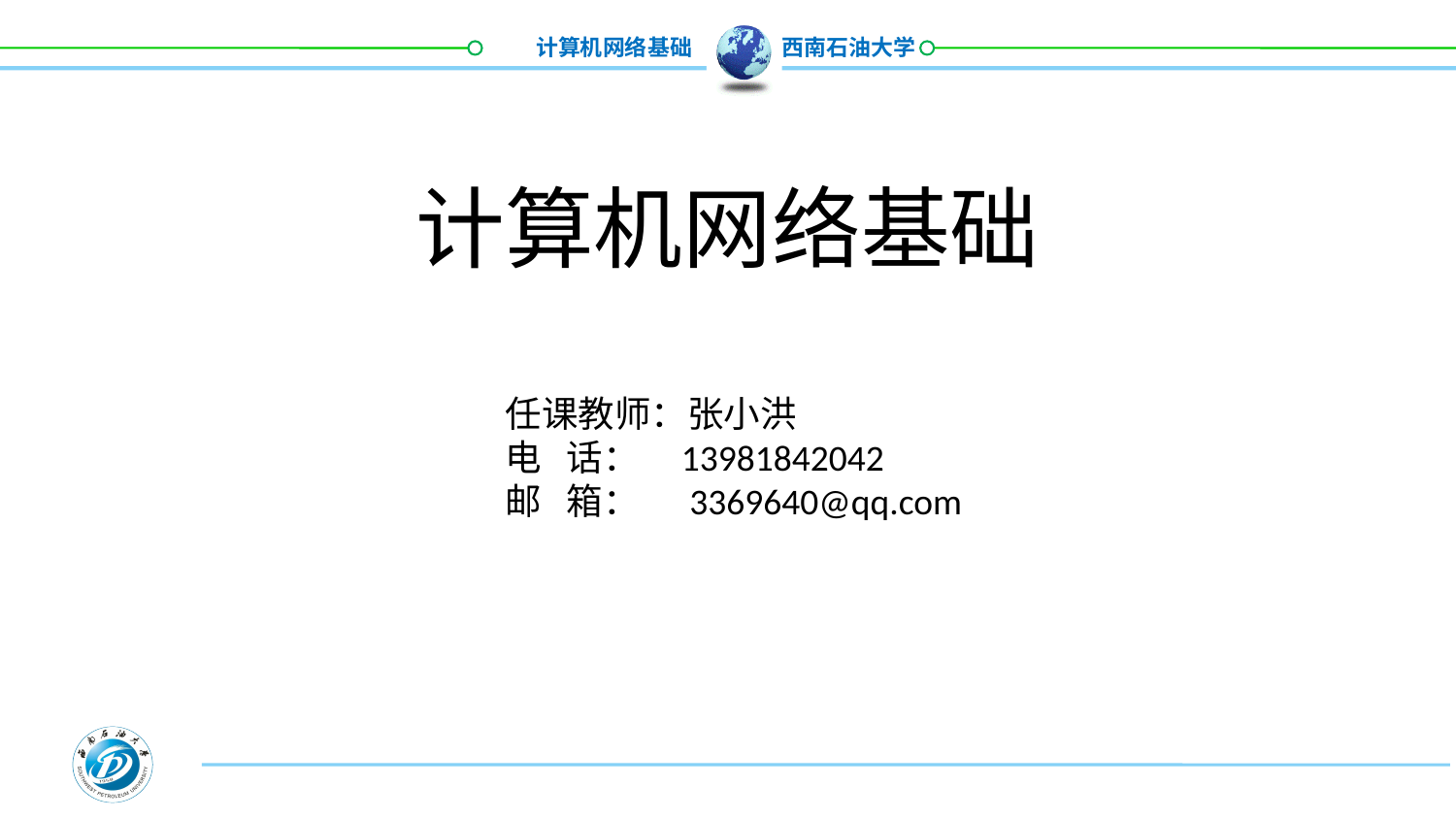

# 计算机网络基础
任课教师：张小洪
电   话：    13981842042
邮   箱：     3369640@qq.com
1